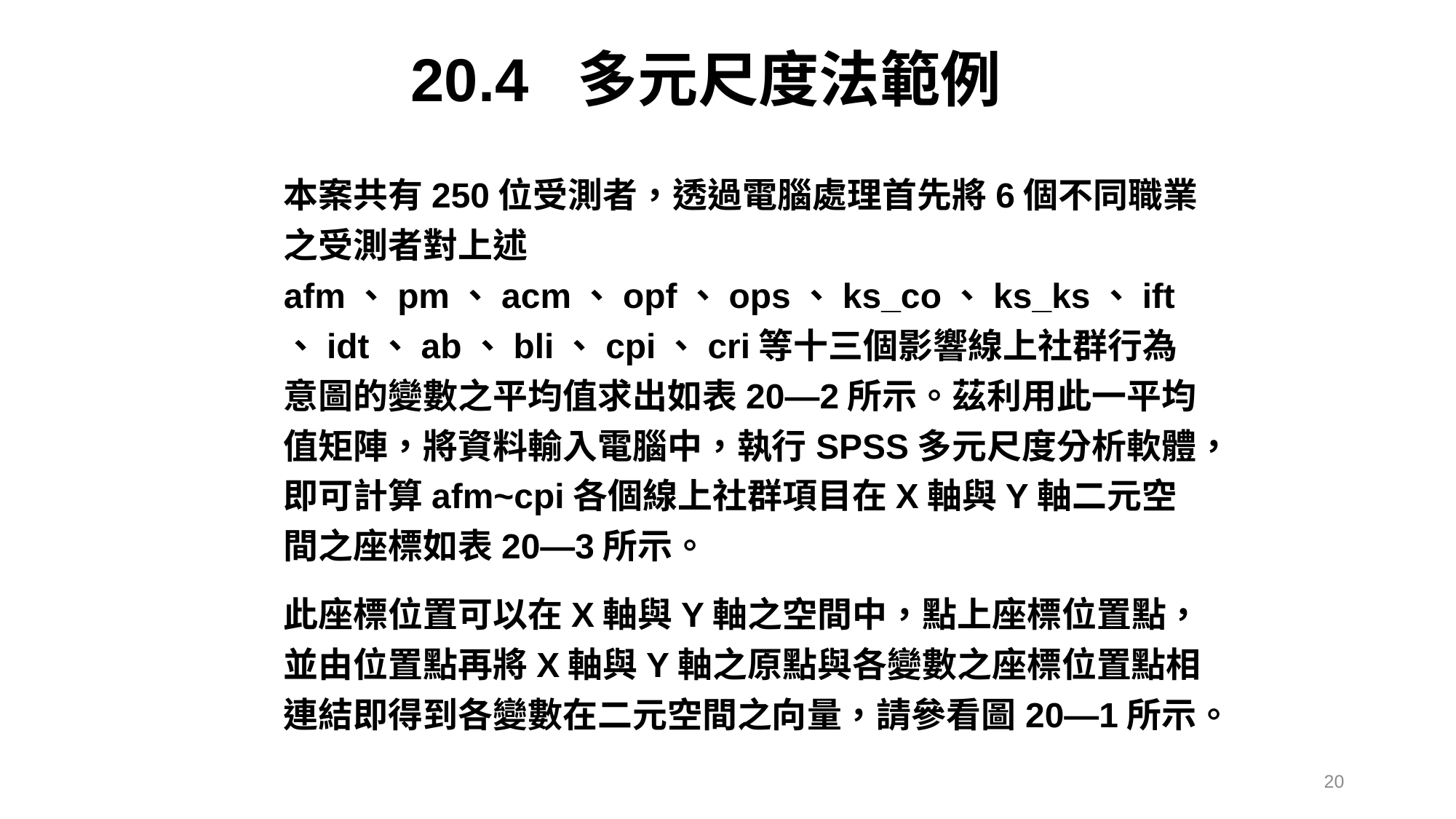

20.4  多元尺度法範例
本案共有250位受測者，透過電腦處理首先將6個不同職業之受測者對上述afm、pm、acm、opf、ops、ks_co、ks_ks、ift、idt、ab、bli、cpi、cri等十三個影響線上社群行為意圖的變數之平均值求出如表20—2所示。茲利用此一平均值矩陣，將資料輸入電腦中，執行SPSS多元尺度分析軟體，即可計算afm~cpi各個線上社群項目在X軸與Y軸二元空間之座標如表20—3所示。
此座標位置可以在X軸與Y軸之空間中，點上座標位置點，並由位置點再將X軸與Y軸之原點與各變數之座標位置點相連結即得到各變數在二元空間之向量，請參看圖20—1所示。
20